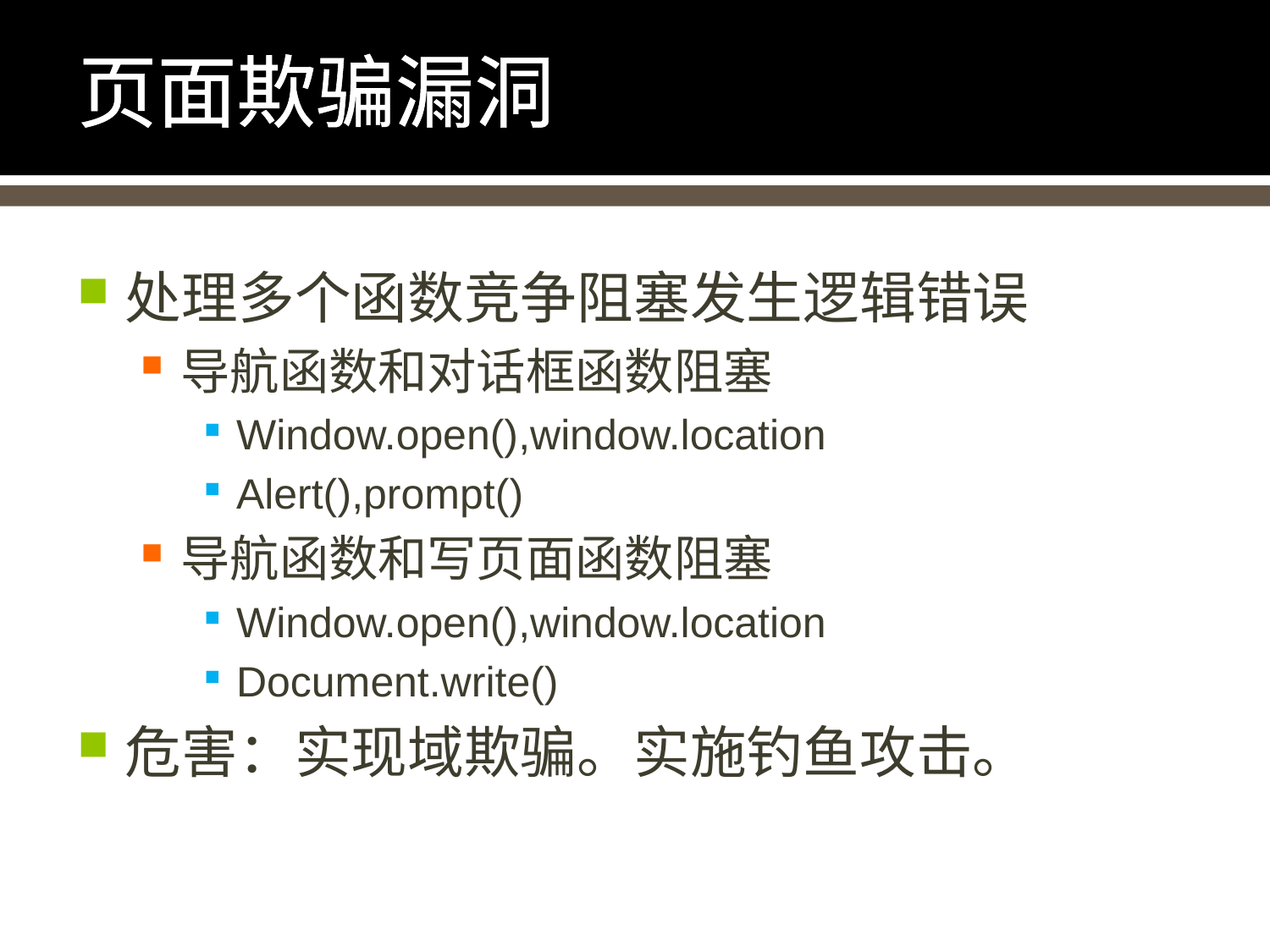

# 页面欺骗漏洞
处理多个函数竞争阻塞发生逻辑错误
导航函数和对话框函数阻塞
Window.open(),window.location
Alert(),prompt()
导航函数和写页面函数阻塞
Window.open(),window.location
Document.write()
危害：实现域欺骗。实施钓鱼攻击。